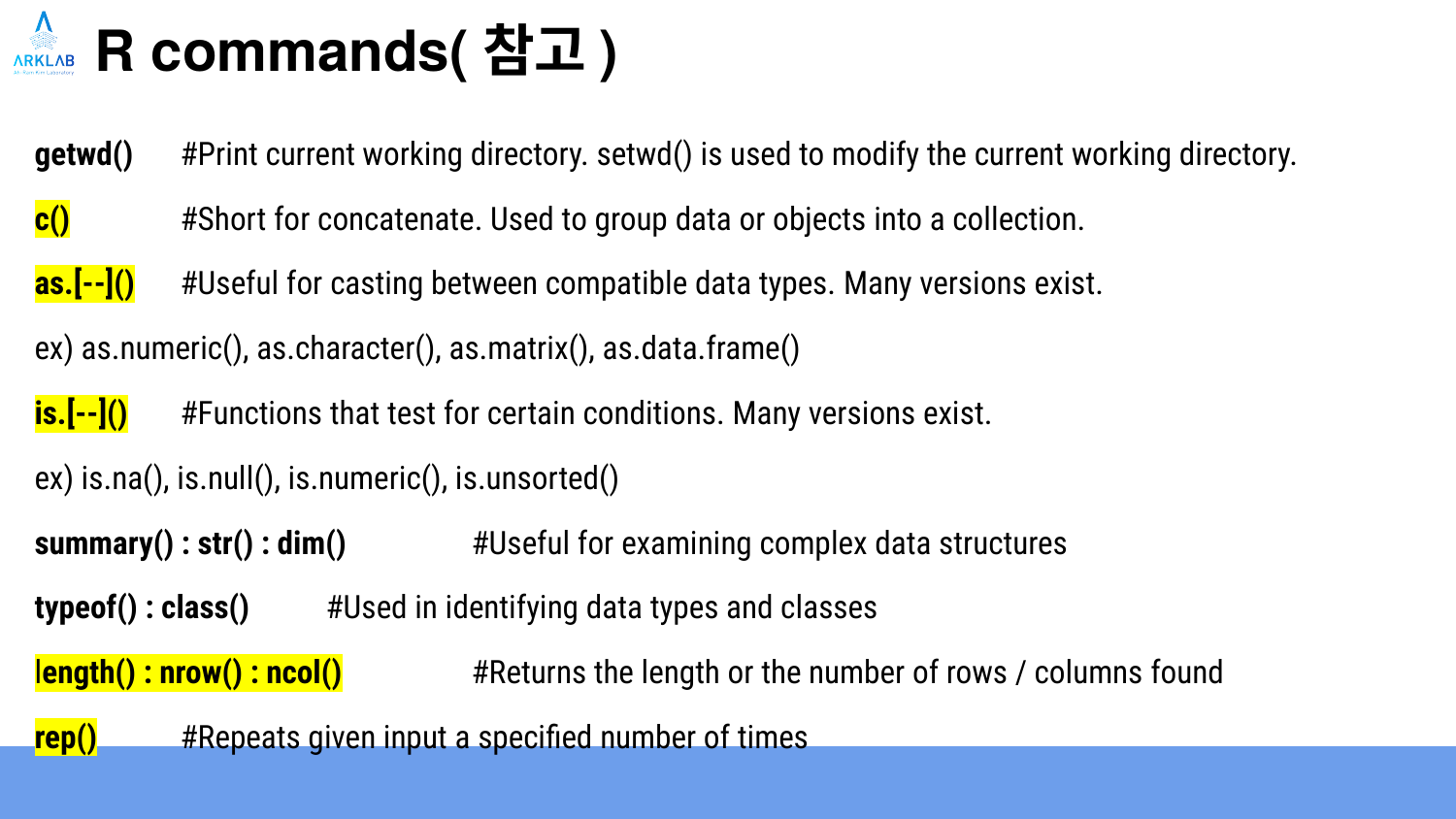

# R commands(참고)
getwd() 	#Print current working directory. setwd() is used to modify the current working directory.
c()	#Short for concatenate. Used to group data or objects into a collection.
as.[--]()	#Useful for casting between compatible data types. Many versions exist.
ex) as.numeric(), as.character(), as.matrix(), as.data.frame()
is.[--]()	#Functions that test for certain conditions. Many versions exist.
ex) is.na(), is.null(), is.numeric(), is.unsorted()
summary() : str() : dim()	#Useful for examining complex data structures
typeof() : class()	#Used in identifying data types and classes
length() : nrow() : ncol()	#Returns the length or the number of rows / columns found
rep()	#Repeats given input a specified number of times